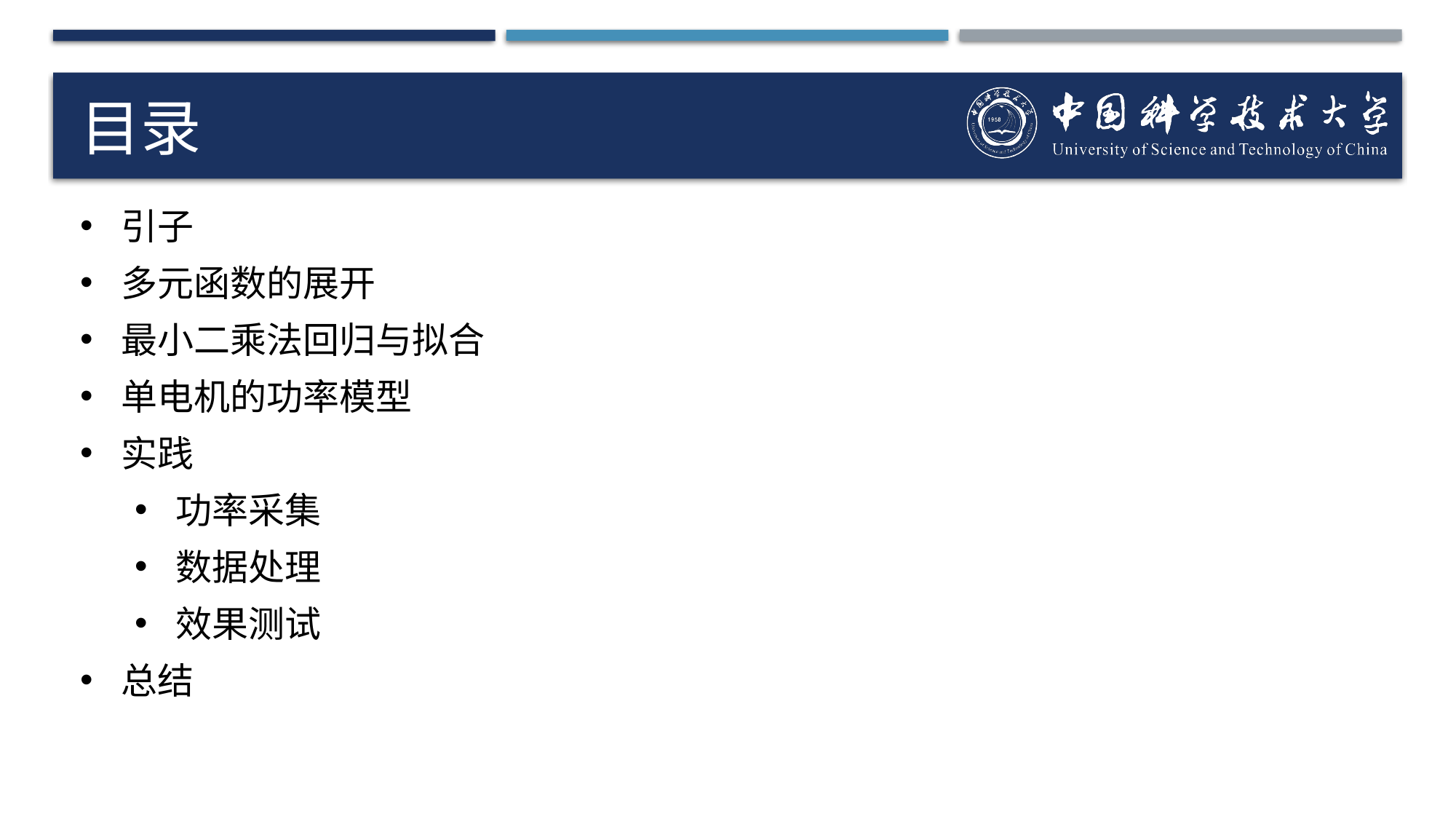

# 目录
引子
多元函数的展开
最小二乘法回归与拟合
单电机的功率模型
实践
功率采集
数据处理
效果测试
总结